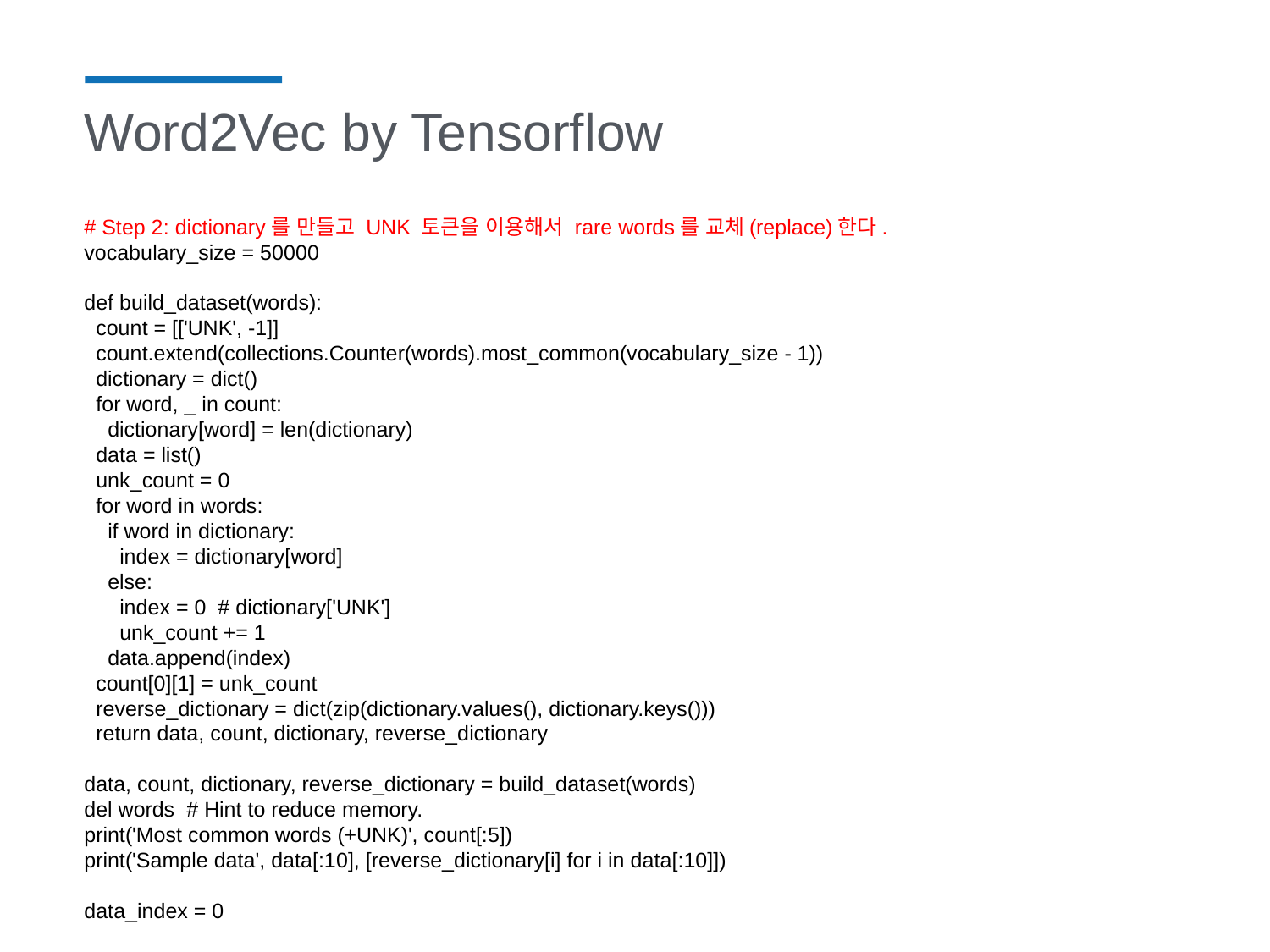

# Word2Vec by Tensorflow
# Step 2: dictionary를 만들고 UNK 토큰을 이용해서 rare words를 교체(replace)한다.
vocabulary_size = 50000

def build_dataset(words):
  count = [['UNK', -1]]
  count.extend(collections.Counter(words).most_common(vocabulary_size - 1))
  dictionary = dict()
  for word, _ in count:
    dictionary[word] = len(dictionary)
  data = list()
  unk_count = 0
  for word in words:
    if word in dictionary:
      index = dictionary[word]
    else:
      index = 0  # dictionary['UNK']
      unk_count += 1
    data.append(index)
  count[0][1] = unk_count
  reverse_dictionary = dict(zip(dictionary.values(), dictionary.keys()))
  return data, count, dictionary, reverse_dictionary

data, count, dictionary, reverse_dictionary = build_dataset(words)
del words  # Hint to reduce memory.
print('Most common words (+UNK)', count[:5])
print('Sample data', data[:10], [reverse_dictionary[i] for i in data[:10]])

data_index = 0